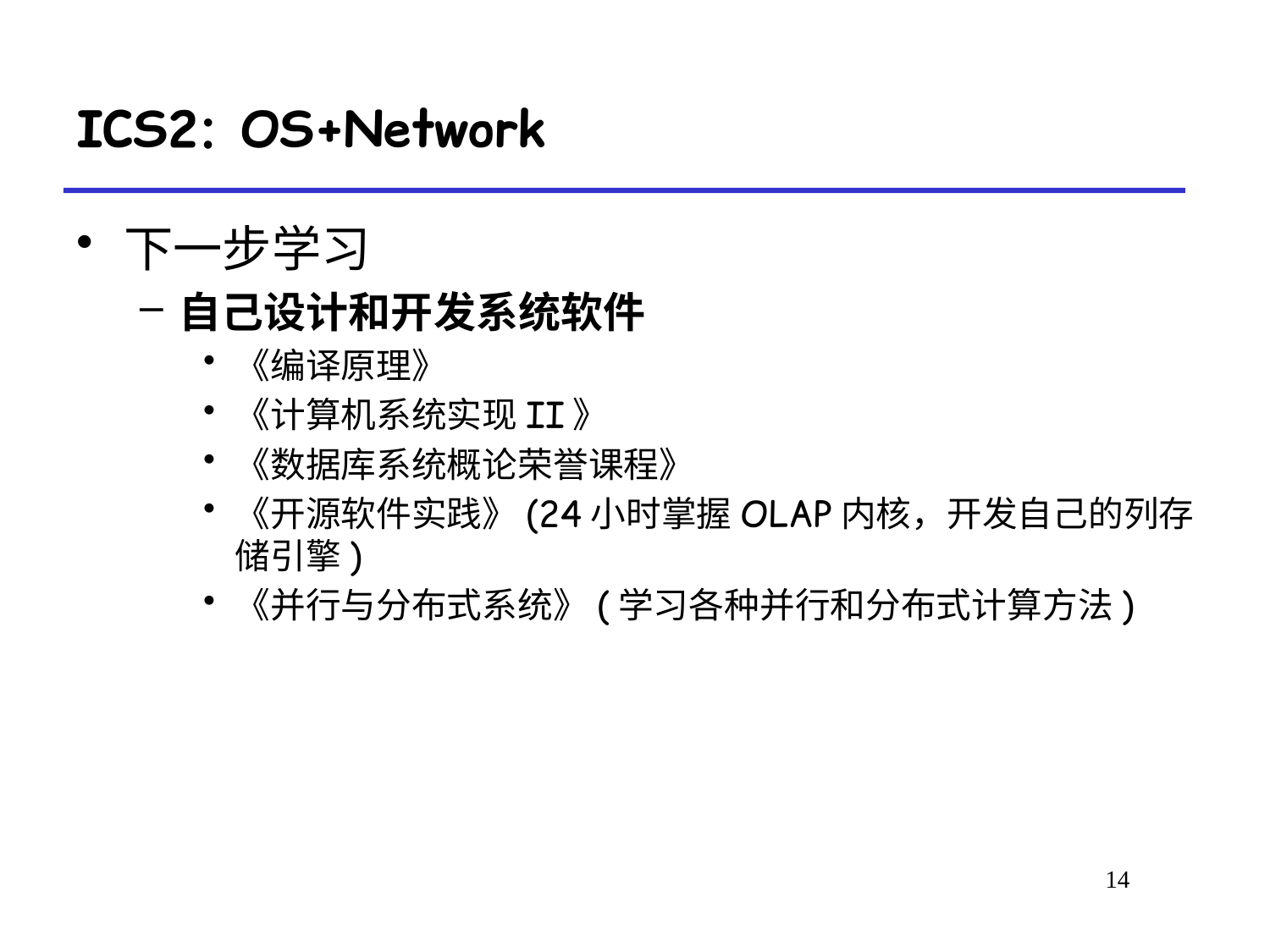

# ICS2: OS+Network
下一步学习
自己设计和开发系统软件
《编译原理》
《计算机系统实现II》
《数据库系统概论荣誉课程》
《开源软件实践》(24小时掌握OLAP内核，开发自己的列存储引擎)
《并行与分布式系统》(学习各种并行和分布式计算方法)
14